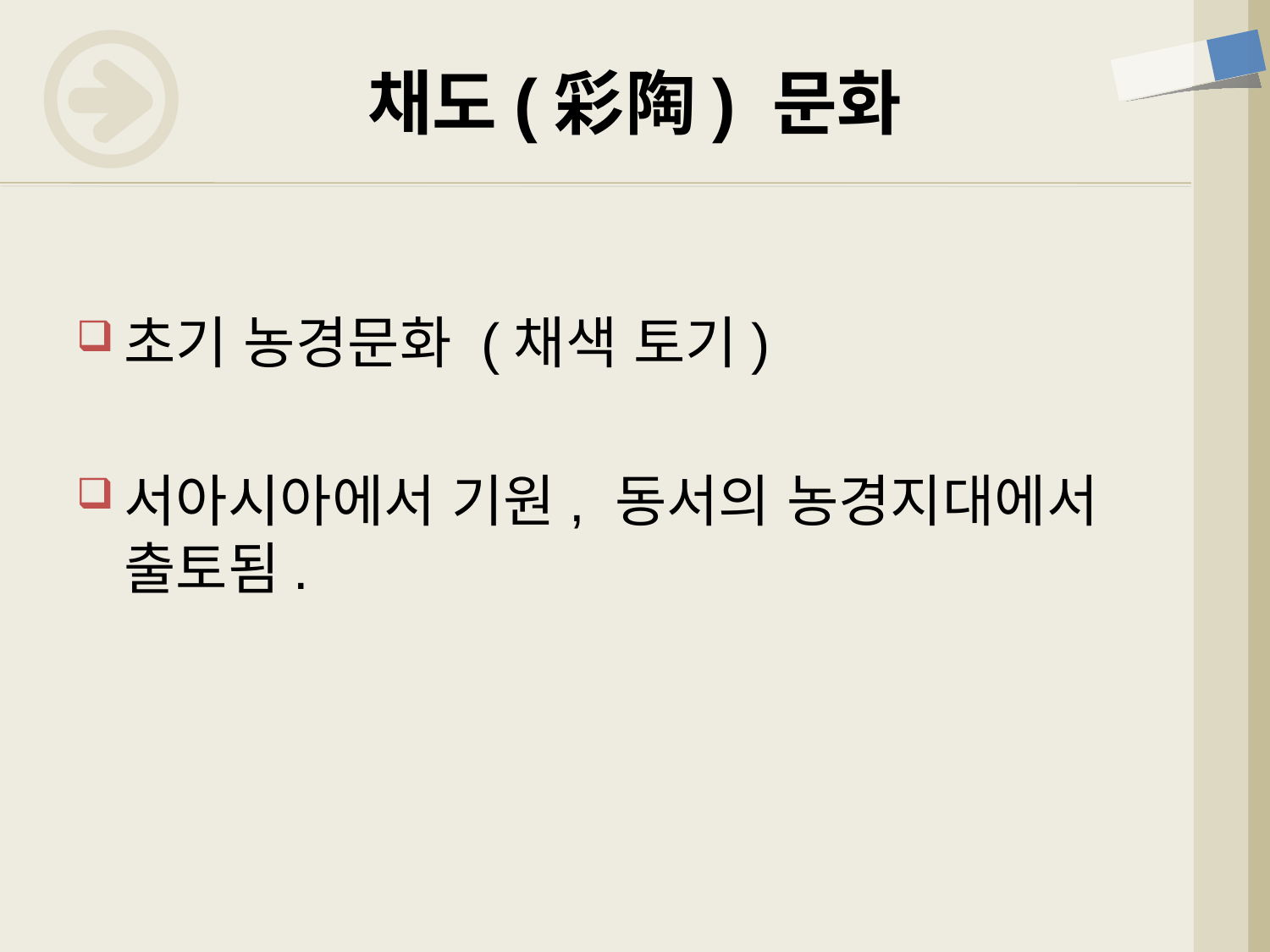

# 채도(彩陶) 문화

초기 농경문화 (채색 토기)

서아시아에서 기원, 동서의 농경지대에서 출토됨.